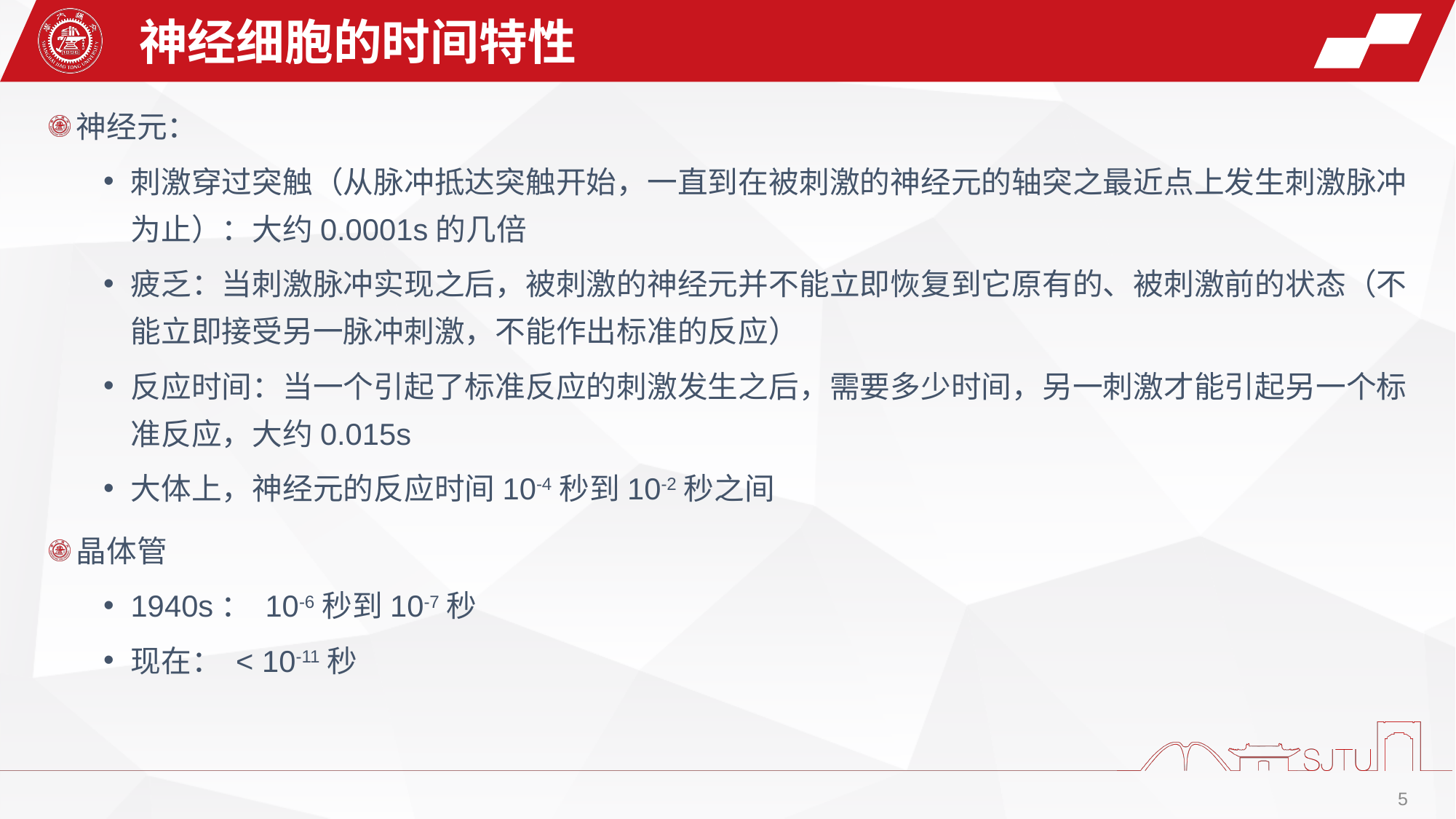

神经细胞的时间特性
神经元：
刺激穿过突触（从脉冲抵达突触开始，一直到在被刺激的神经元的轴突之最近点上发生刺激脉冲为止）：大约0.0001s的几倍
疲乏：当刺激脉冲实现之后，被刺激的神经元并不能立即恢复到它原有的、被刺激前的状态（不能立即接受另一脉冲刺激，不能作出标准的反应）
反应时间：当一个引起了标准反应的刺激发生之后，需要多少时间，另一刺激才能引起另一个标准反应，大约0.015s
大体上，神经元的反应时间10-4秒到10-2秒之间
晶体管
1940s： 10-6秒到10-7秒
现在： < 10-11秒

5